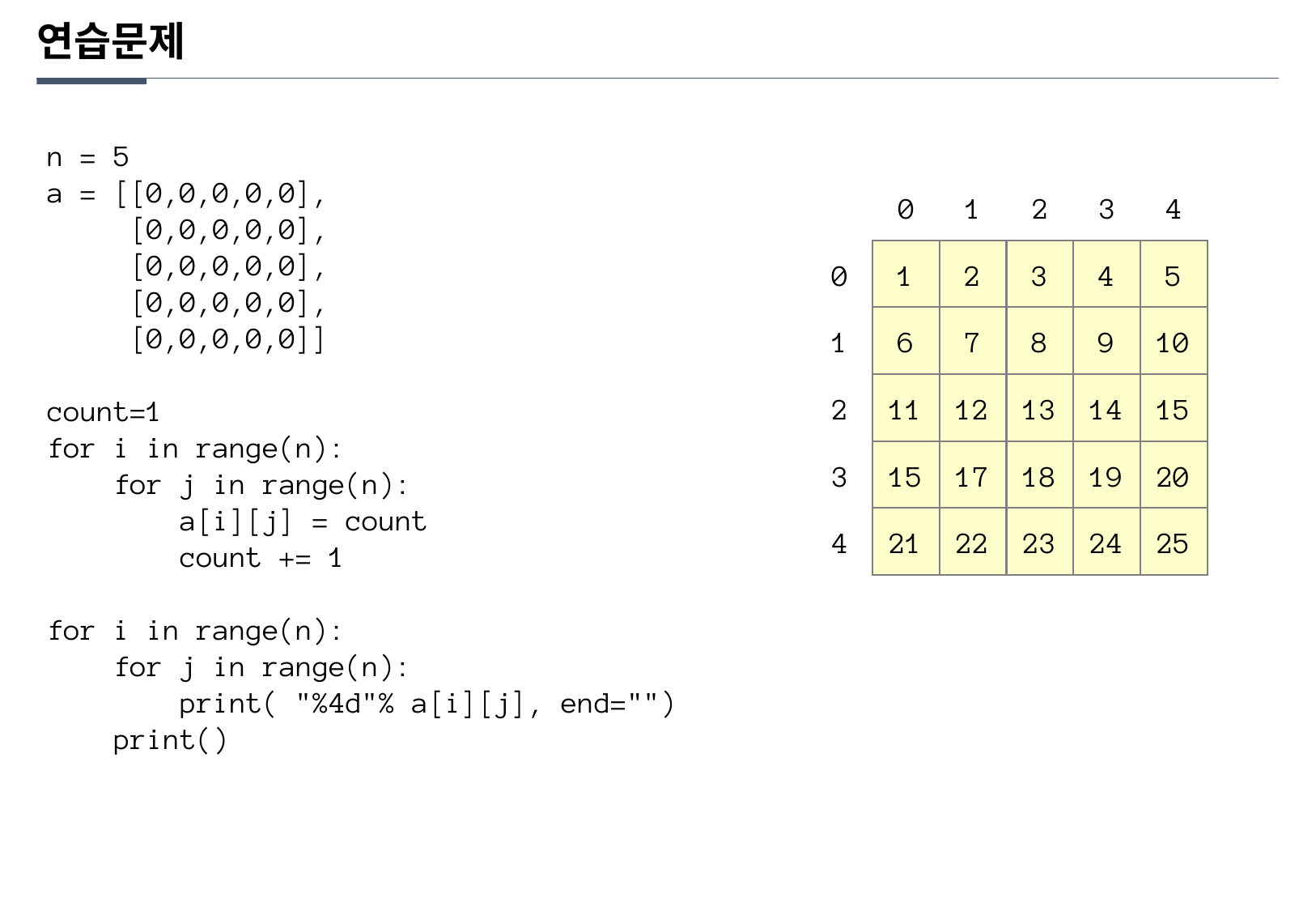

연습문제
n = 5
a = [[0,0,0,0,0],
     [0,0,0,0,0],
     [0,0,0,0,0],
     [0,0,0,0,0],
     [0,0,0,0,0]]

count=1
for i in range(n):
    for j in range(n):
        a[i][j] = count
        count += 1

for i in range(n):
    for j in range(n):
        print( "%4d"% a[i][j], end="")
    print()
0
1
2
3
4
0
1
2
3
4
5
1
6
7
8
9
10
2
11
12
13
14
15
3
15
17
18
19
20
4
21
22
23
24
25